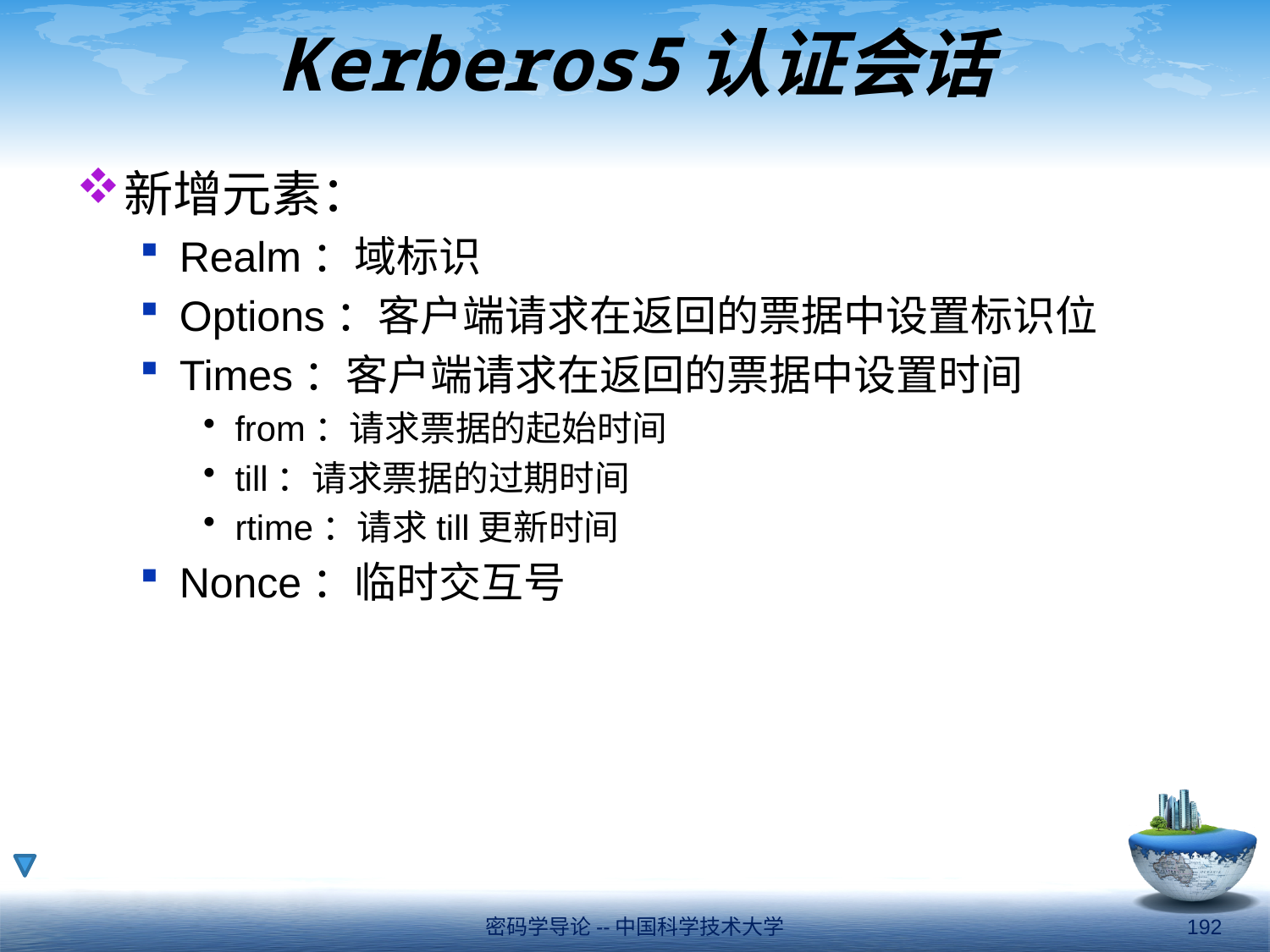

# Kerberos5认证会话
新增元素：
Realm：域标识
Options：客户端请求在返回的票据中设置标识位
Times：客户端请求在返回的票据中设置时间
from：请求票据的起始时间
till：请求票据的过期时间
rtime：请求till更新时间
Nonce：临时交互号

密码学导论--中国科学技术大学
192